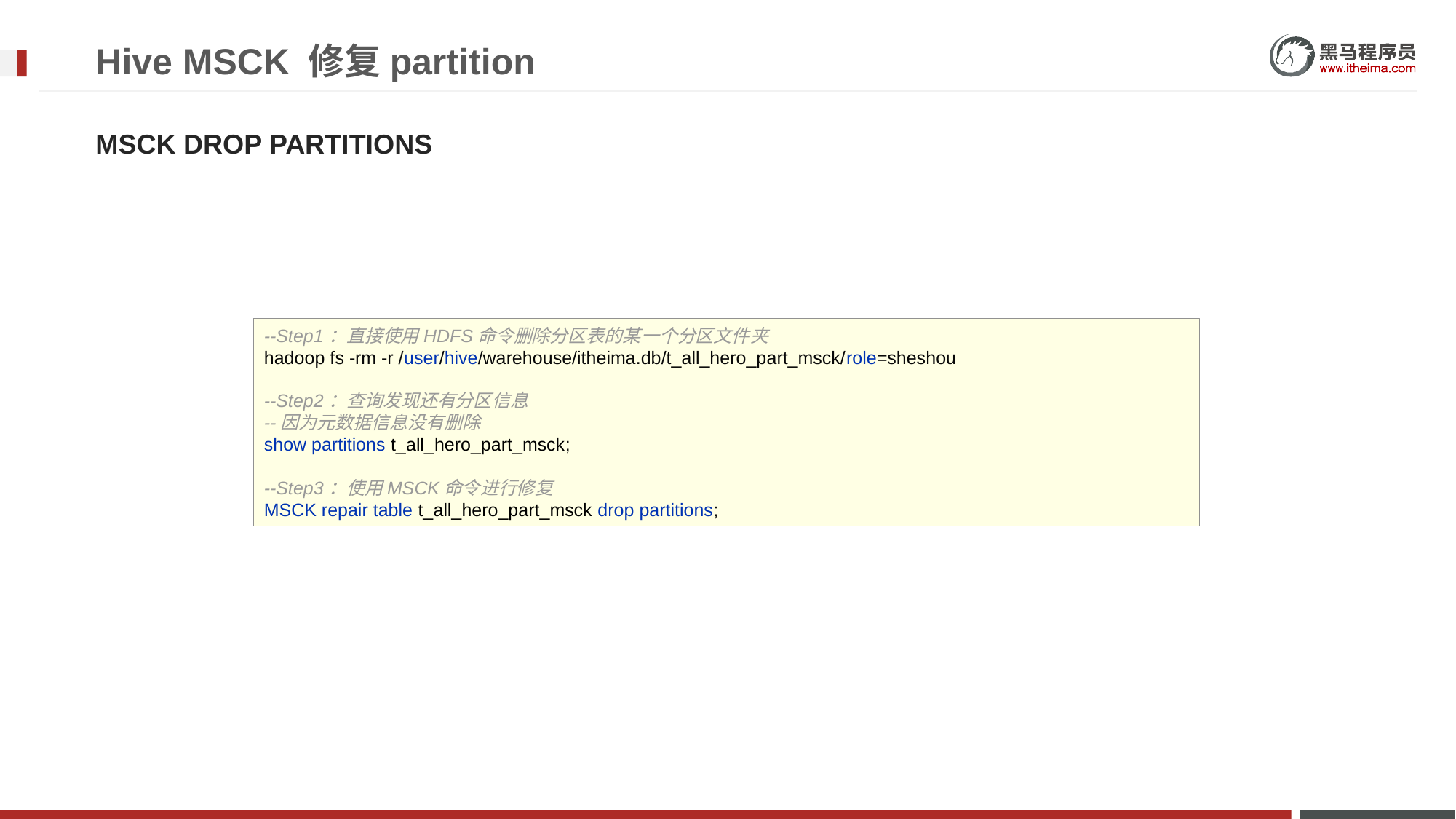

# Hive MSCK 修复partition
MSCK DROP PARTITIONS
--Step1：直接使用HDFS命令删除分区表的某一个分区文件夹
hadoop fs -rm -r /user/hive/warehouse/itheima.db/t_all_hero_part_msck/role=sheshou
--Step2：查询发现还有分区信息
--因为元数据信息没有删除
show partitions t_all_hero_part_msck;
--Step3：使用MSCK命令进行修复
MSCK repair table t_all_hero_part_msck drop partitions;